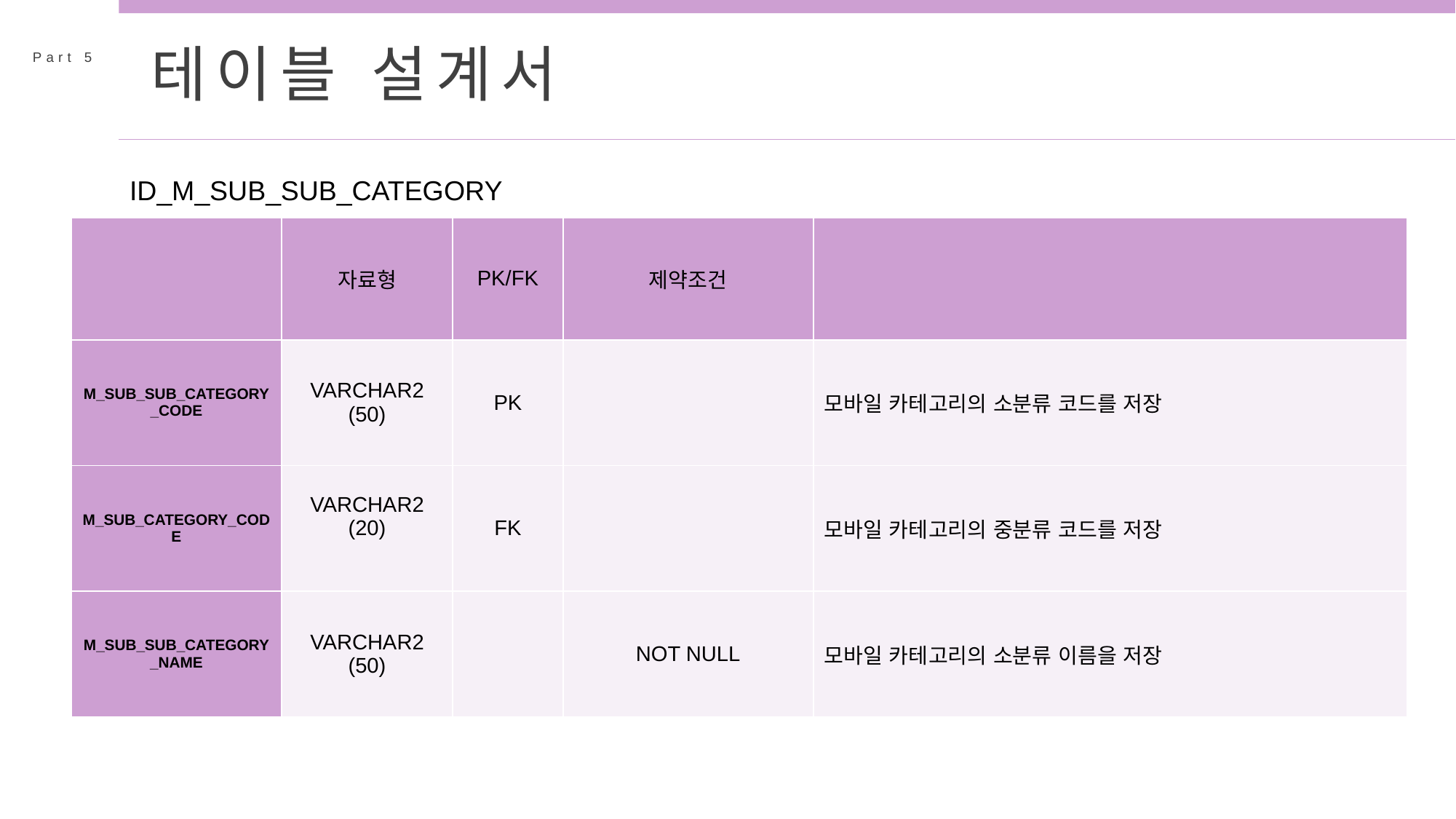

테이블 설계서
Part 5
ID_M_SUB_SUB_CATEGORY

|  | 자료형 | PK/FK | 제약조건 |  |
| --- | --- | --- | --- | --- |
| M\_SUB\_SUB\_CATEGORY\_CODE | VARCHAR2 (50) | PK |  | 모바일 카테고리의 소분류 코드를 저장 |
| M\_SUB\_CATEGORY\_CODE | VARCHAR2 (20) | FK |  | 모바일 카테고리의 중분류 코드를 저장 |
| M\_SUB\_SUB\_CATEGORY\_NAME | VARCHAR2 (50) |  | NOT NULL | 모바일 카테고리의 소분류 이름을 저장 |